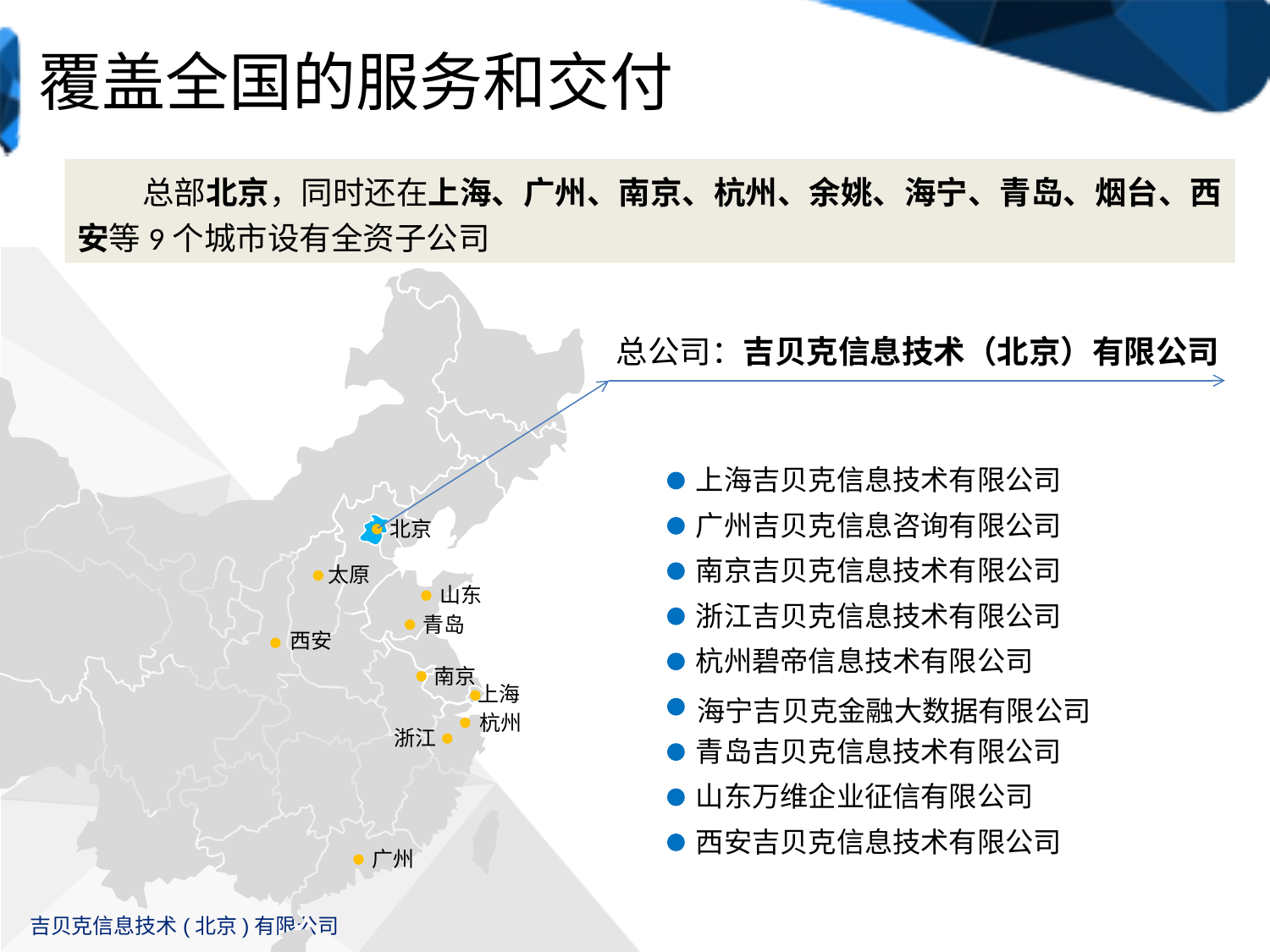

# 覆盖全国的服务和交付

上海吉贝克信息技术有限公司

广州吉贝克信息咨询有限公司

南京吉贝克信息技术有限公司

浙江吉贝克信息技术有限公司

杭州碧帝信息技术有限公司

青岛吉贝克信息技术有限公司

山东万维企业征信有限公司

西安吉贝克信息技术有限公司

        总部北京，同时还在上海、广州、南京、杭州、余姚、海宁、青岛、烟台、西安等9个城市设有全资子公司

北京

太原

山东

青岛

西安

南京

上海

杭州

浙江

广州

总公司：吉贝克信息技术（北京）有限公司
海宁吉贝克金融大数据有限公司